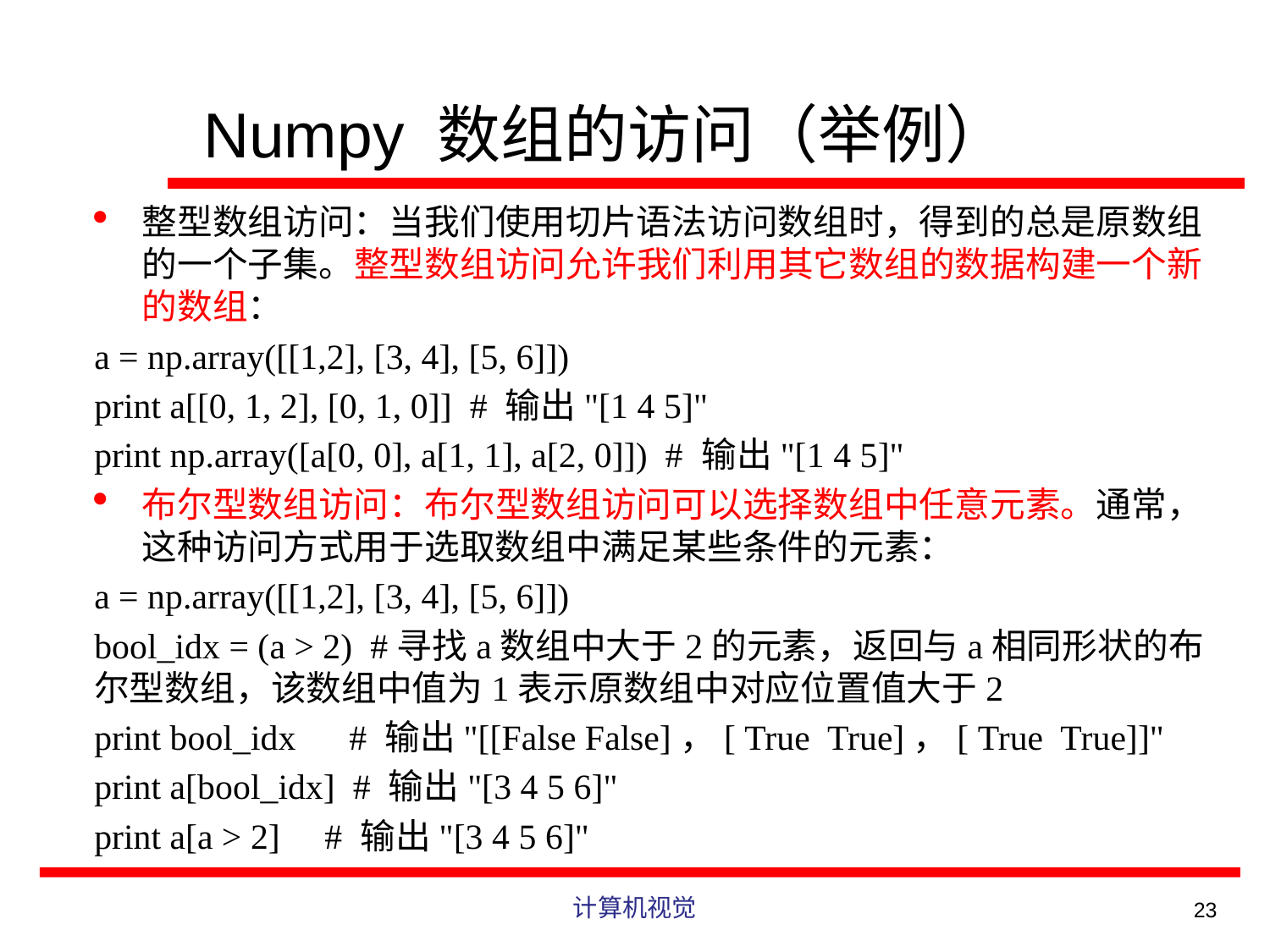

# Numpy 数组的访问（举例）
整型数组访问：当我们使用切片语法访问数组时，得到的总是原数组的一个子集。整型数组访问允许我们利用其它数组的数据构建一个新的数组：
a = np.array([[1,2], [3, 4], [5, 6]])
print a[[0, 1, 2], [0, 1, 0]]  # 输出"[1 4 5]"
print np.array([a[0, 0], a[1, 1], a[2, 0]])  # 输出"[1 4 5]"
布尔型数组访问：布尔型数组访问可以选择数组中任意元素。通常，这种访问方式用于选取数组中满足某些条件的元素：
a = np.array([[1,2], [3, 4], [5, 6]])
bool_idx = (a > 2)  #寻找a数组中大于2的元素，返回与a相同形状的布尔型数组，该数组中值为1表示原数组中对应位置值大于2
print bool_idx      # 输出"[[False False]，[ True  True]，[ True  True]]"
print a[bool_idx]  # 输出"[3 4 5 6]"
print a[a > 2]     # 输出"[3 4 5 6]"
计算机视觉
23